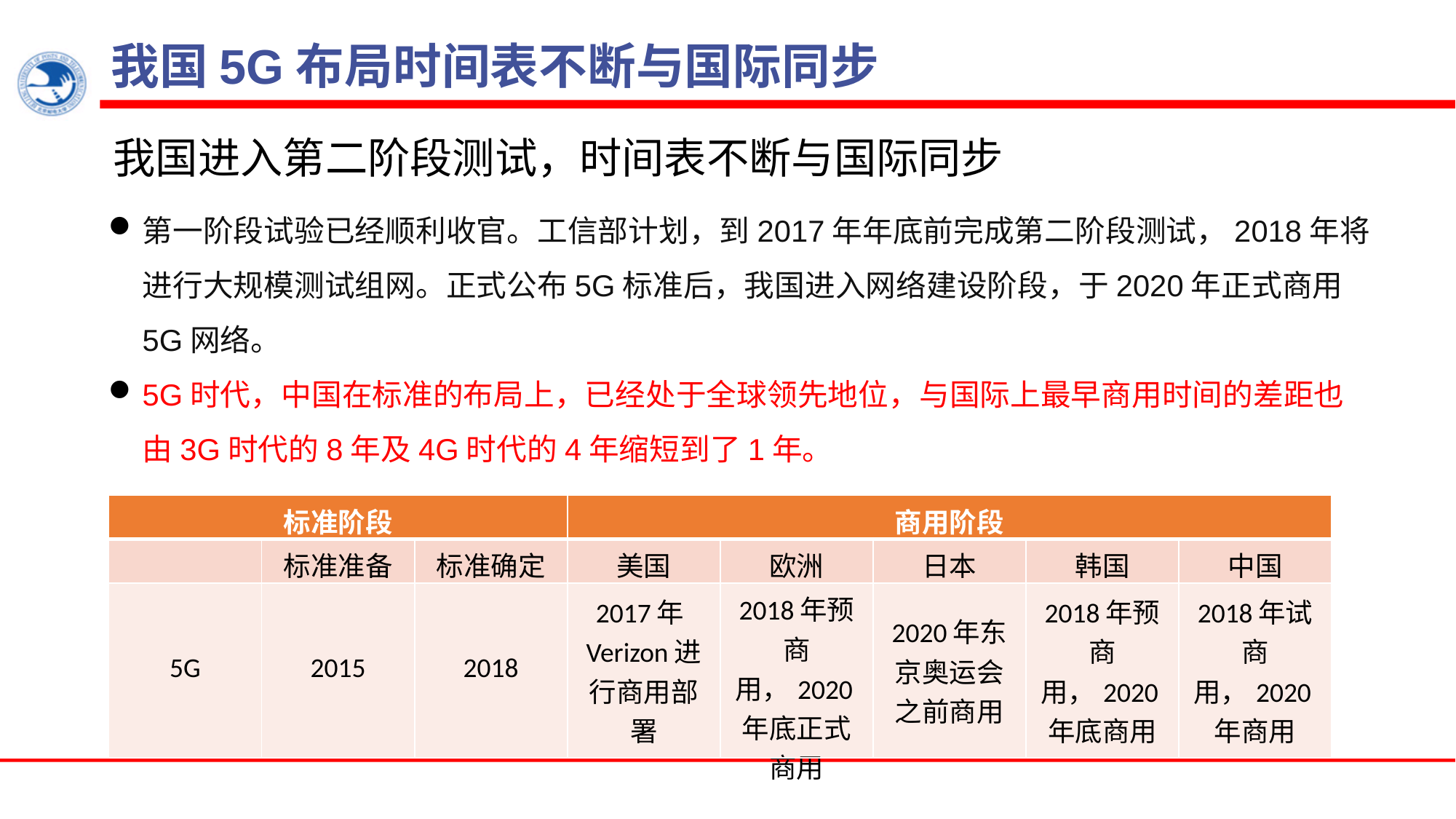

# 我国5G布局时间表不断与国际同步
我国进入第二阶段测试，时间表不断与国际同步
第一阶段试验已经顺利收官。工信部计划，到2017年年底前完成第二阶段测试，2018年将进行大规模测试组网。正式公布5G标准后，我国进入网络建设阶段，于2020年正式商用5G网络。
5G时代，中国在标准的布局上，已经处于全球领先地位，与国际上最早商用时间的差距也由3G时代的8年及4G时代的4年缩短到了1年。
| 标准阶段 |  |  | 商用阶段 |  |  |  |  |
| --- | --- | --- | --- | --- | --- | --- | --- |
|  | 标准准备 | 标准确定 | 美国 | 欧洲 | 日本 | 韩国 | 中国 |
| 5G | 2015 | 2018 | 2017年Verizon进行商用部署 | 2018年预商用，2020年底正式商用 | 2020年东京奥运会之前商用 | 2018年预商用，2020年底商用 | 2018年试商用，2020年商用 |
17